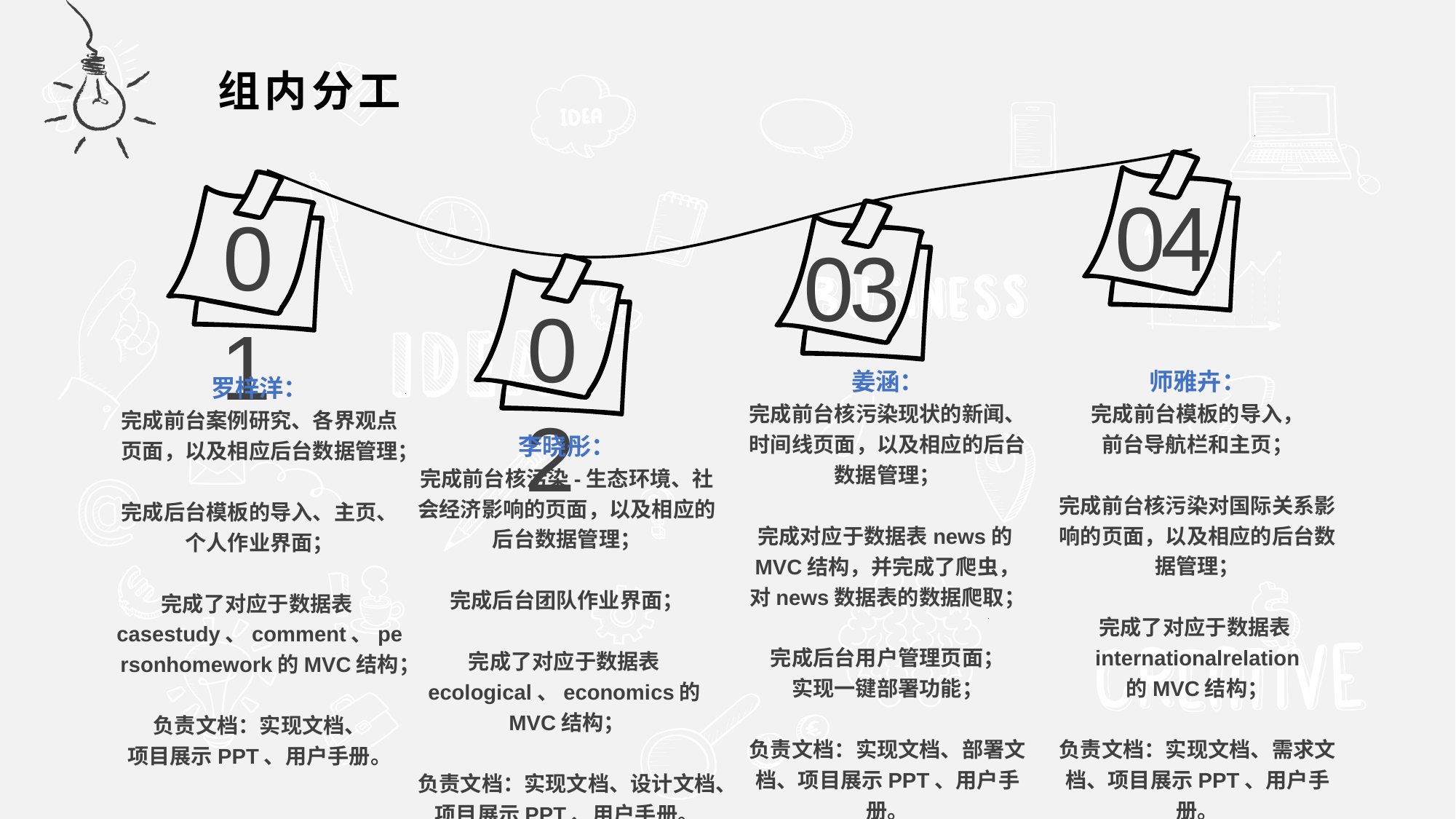

组内分工

04
01

03

02
师雅卉：
完成前台模板的导入，
前台导航栏和主页；

完成前台核污染对国际关系影响的页面，以及相应的后台数据管理；

完成了对应于数据表internationalrelation
的MVC结构；

负责文档：实现文档、需求文档、项目展示PPT、用户手册。
姜涵：
完成前台核污染现状的新闻、时间线页面，以及相应的后台数据管理；

完成对应于数据表news的MVC结构，并完成了爬虫，对news数据表的数据爬取；

完成后台用户管理页面；
实现一键部署功能；

负责文档：实现文档、部署文档、项目展示PPT、用户手册。
罗梓洋：
完成前台案例研究、各界观点页面，以及相应后台数据管理；

完成后台模板的导入、主页、个人作业界面；

完成了对应于数据表casestudy、comment、personhomework的MVC结构；

负责文档：实现文档、
项目展示PPT、用户手册。
李晓彤：
完成前台核污染-生态环境、社会经济影响的页面，以及相应的后台数据管理；

完成后台团队作业界面；

完成了对应于数据表ecological、economics的MVC结构；

负责文档：实现文档、设计文档、项目展示PPT、用户手册。